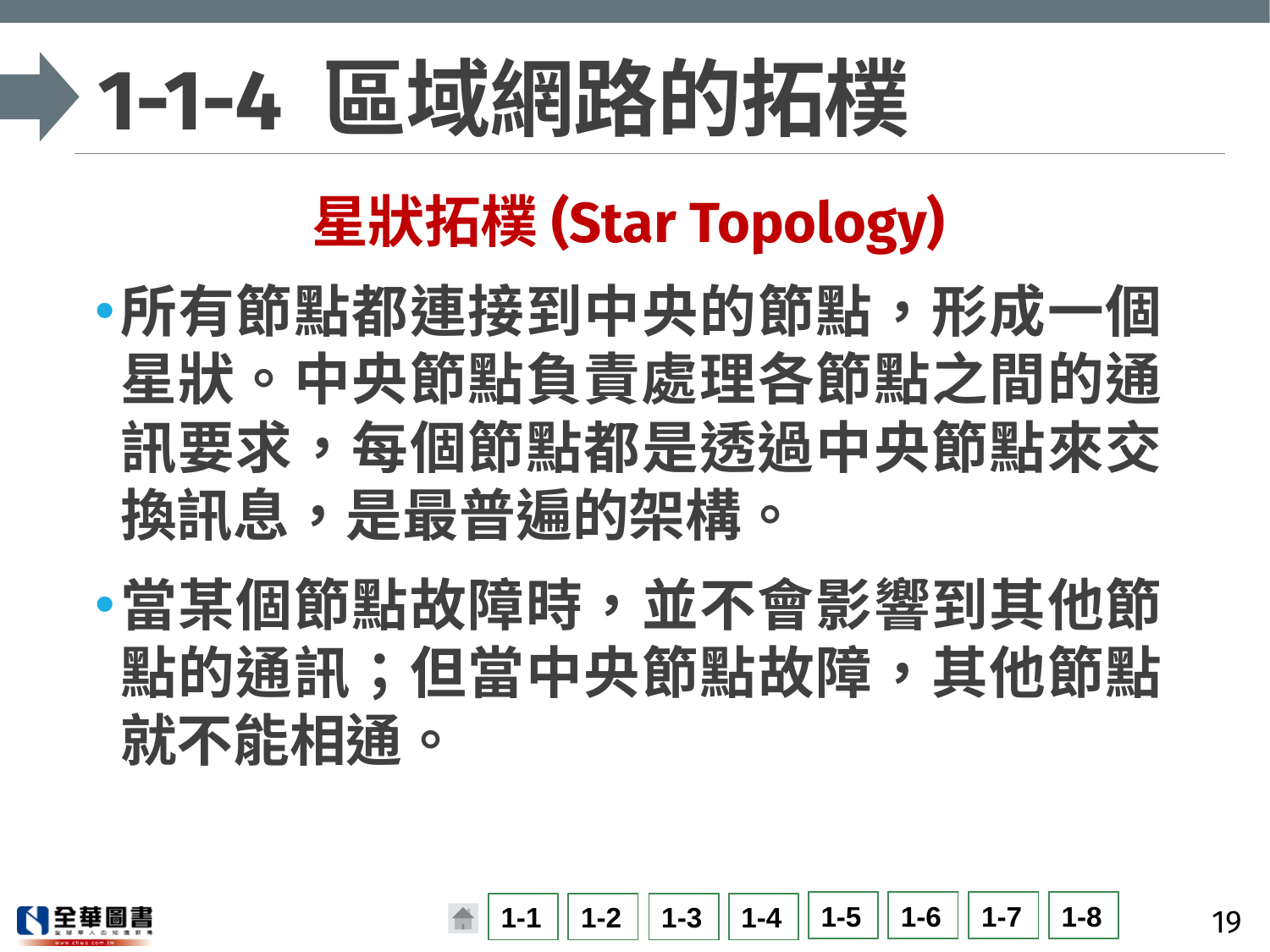

# 1-1-4 區域網路的拓樸
星狀拓樸(Star Topology)
所有節點都連接到中央的節點，形成一個星狀。中央節點負責處理各節點之間的通訊要求，每個節點都是透過中央節點來交換訊息，是最普遍的架構。
當某個節點故障時，並不會影響到其他節點的通訊；但當中央節點故障，其他節點就不能相通。
19